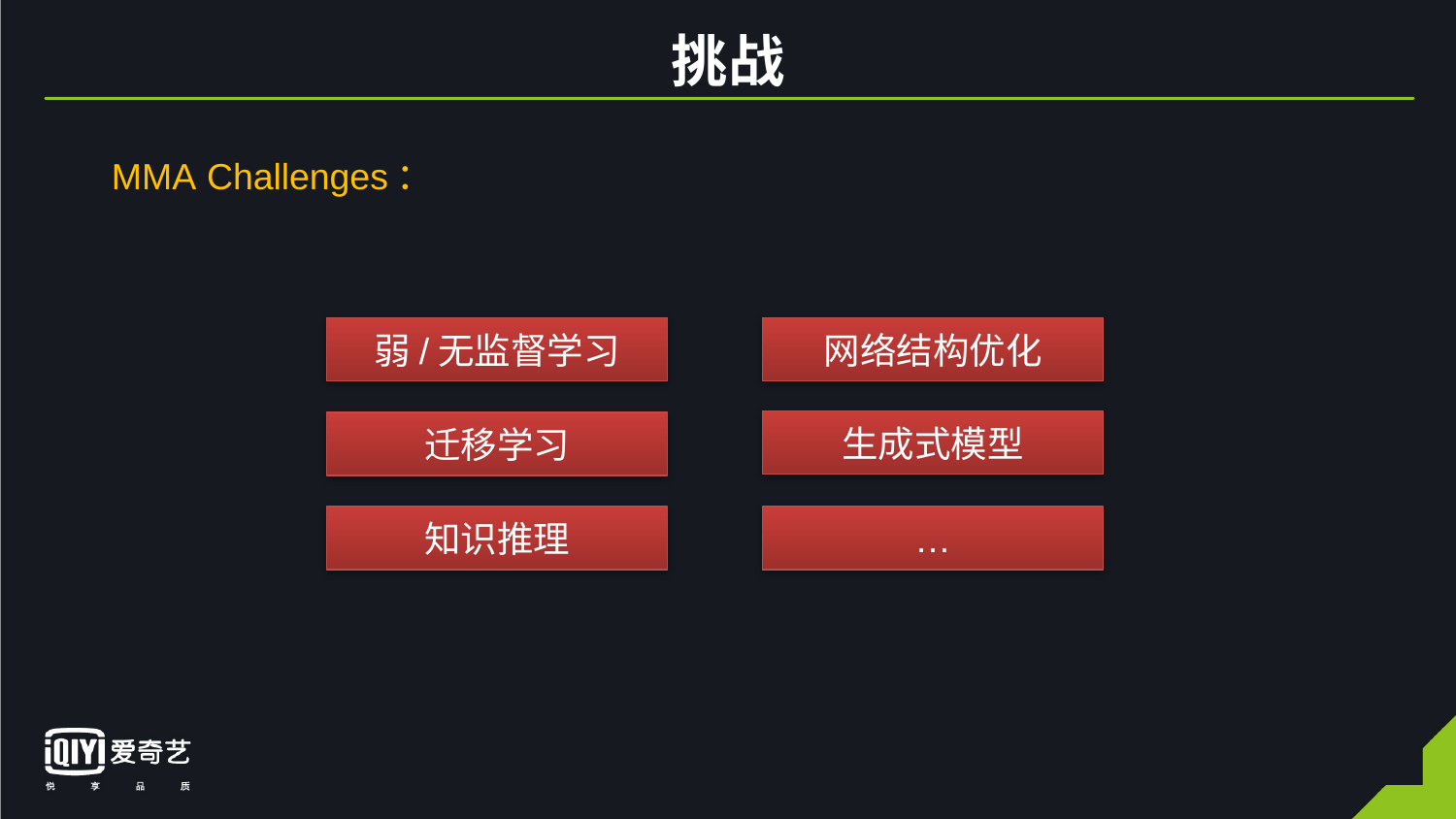

# 挑战
MMA Challenges：
弱/无监督学习
网络结构优化
生成式模型
迁移学习
知识推理
…